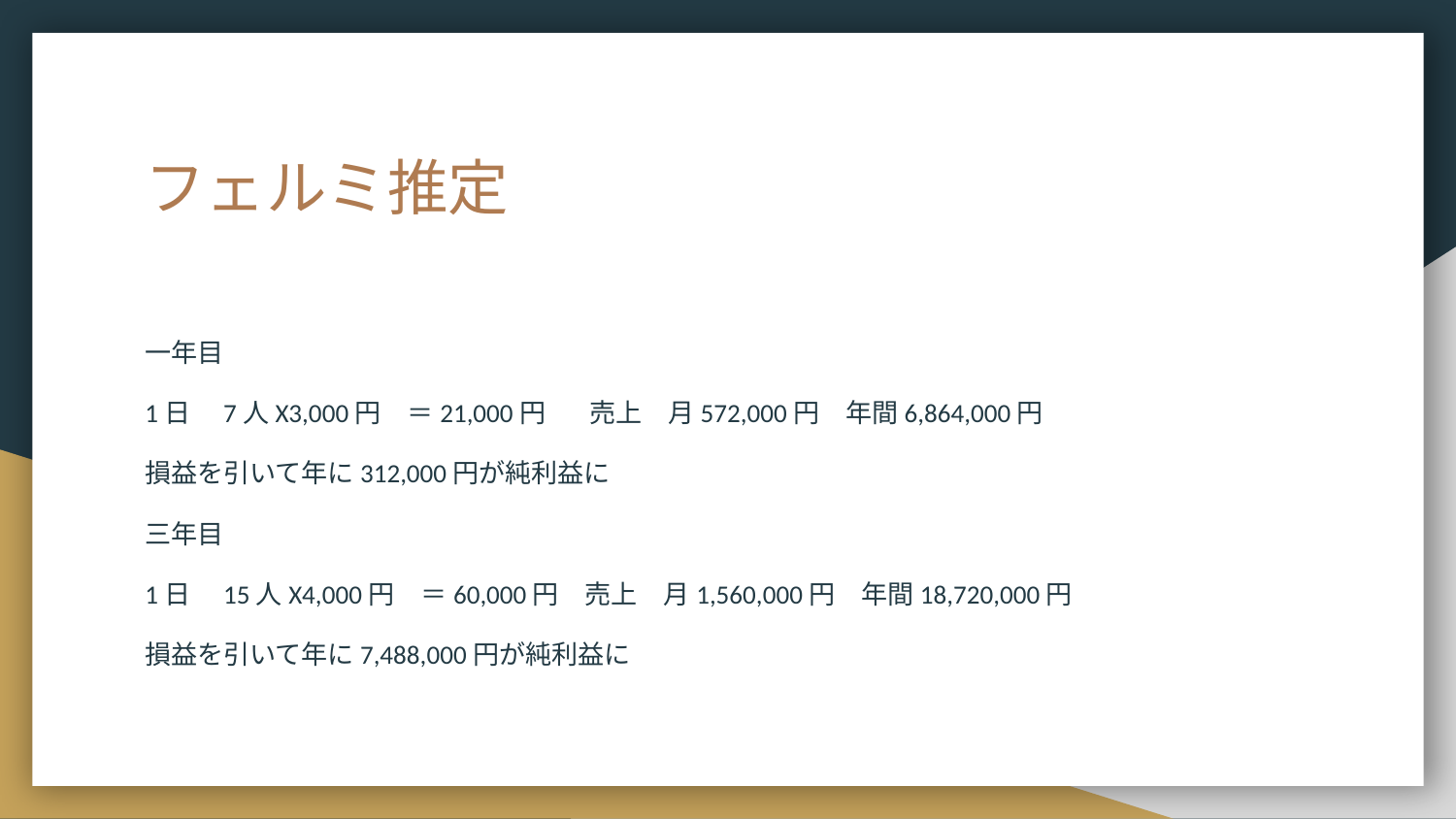

# フェルミ推定
一年目
1日　7人X3,000円　＝21,000円   　売上　月572,000円　年間6,864,000円
損益を引いて年に312,000円が純利益に
三年目
1日　15人X4,000円　＝60,000円　売上　月1,560,000円　年間18,720,000円
損益を引いて年に7,488,000円が純利益に